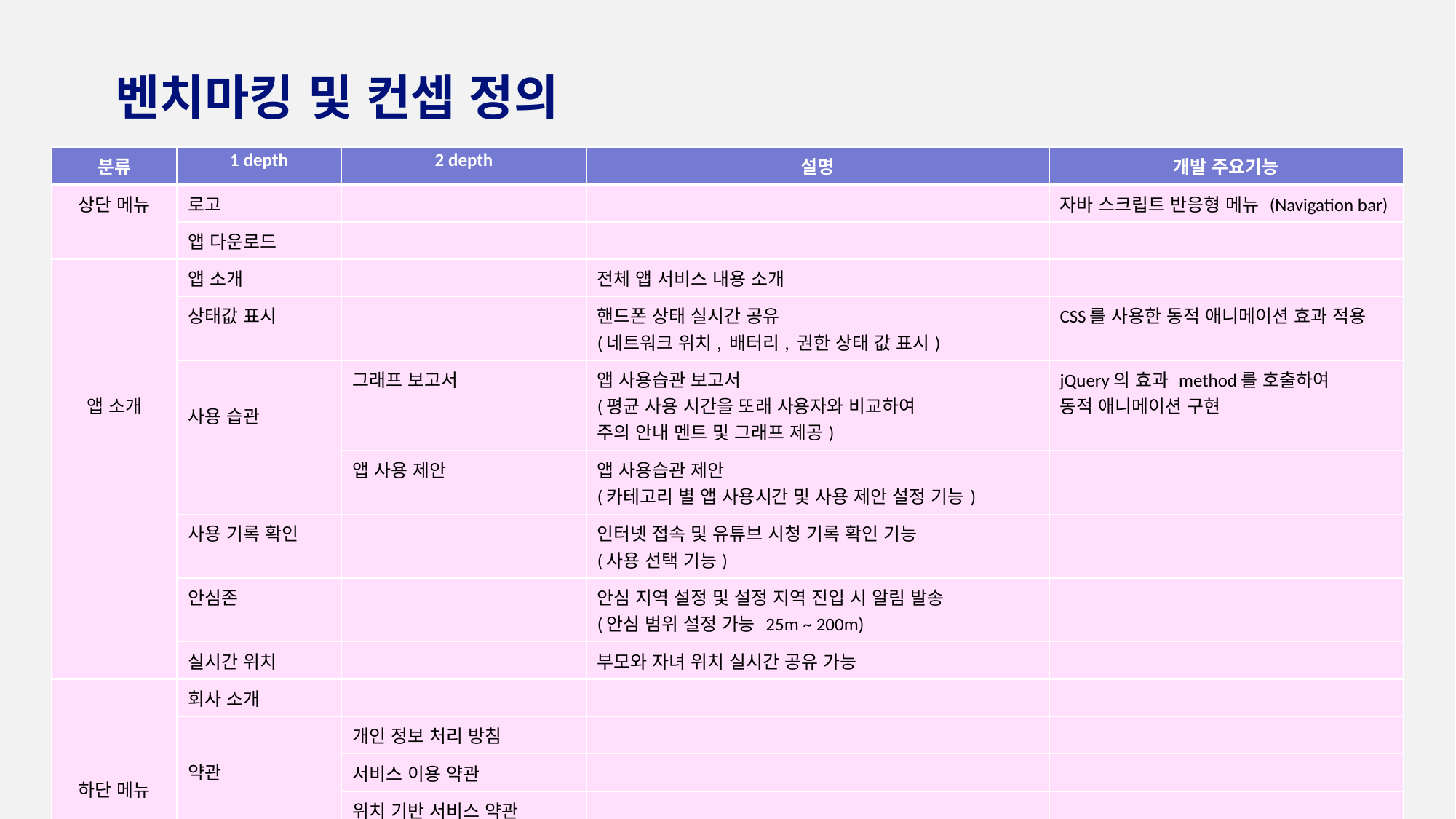

벤치마킹 및 컨셉 정의
| 분류 | 1 depth | 2 depth | 설명 | 개발 주요기능 |
| --- | --- | --- | --- | --- |
| 상단 메뉴 | 로고 |  |  | 자바 스크립트 반응형 메뉴 (Navigation bar) |
|  | 앱 다운로드 |  |  |  |
| 앱 소개 | 앱 소개 |  | 전체 앱 서비스 내용 소개 |  |
|  | 상태값 표시 |  | 핸드폰 상태 실시간 공유 (네트워크 위치, 배터리, 권한 상태 값 표시) | CSS를 사용한 동적 애니메이션 효과 적용 |
|  | 사용 습관 | 그래프 보고서 | 앱 사용습관 보고서 (평균 사용 시간을 또래 사용자와 비교하여 주의 안내 멘트 및 그래프 제공) | jQuery의 효과 method를 호출하여 동적 애니메이션 구현 |
|  |  | 앱 사용 제안 | 앱 사용습관 제안 (카테고리 별 앱 사용시간 및 사용 제안 설정 기능) |  |
|  | 사용 기록 확인 |  | 인터넷 접속 및 유튜브 시청 기록 확인 기능 (사용 선택 기능) |  |
|  | 안심존 |  | 안심 지역 설정 및 설정 지역 진입 시 알림 발송 (안심 범위 설정 가능 25m ~ 200m) |  |
|  | 실시간 위치 |  | 부모와 자녀 위치 실시간 공유 가능 |  |
| 하단 메뉴 | 회사 소개 |  |  |  |
|  | 약관 | 개인 정보 처리 방침 |  |  |
|  |  | 서비스 이용 약관 |  |  |
|  |  | 위치 기반 서비스 약관 |  |  |
|  | B2B 제휴 문의 |  |  |  |
|  | SNS 링크 |  | 카카오톡, 블로그, 페이스북, 인스타그램 |  |